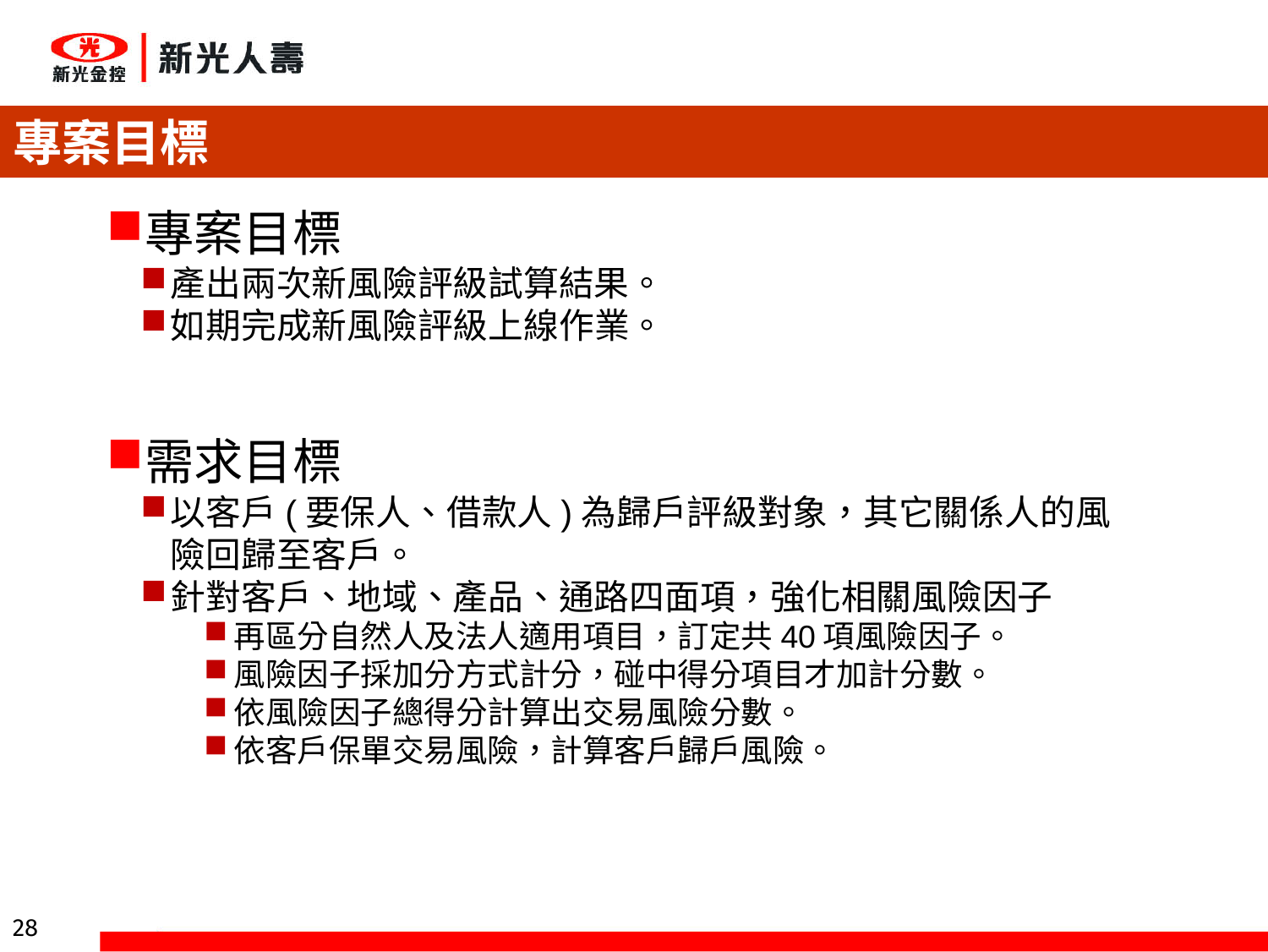

# 專案目標
專案目標
產出兩次新風險評級試算結果。
如期完成新風險評級上線作業。

需求目標
以客戶(要保人、借款人)為歸戶評級對象，其它關係人的風險回歸至客戶。
針對客戶、地域、產品、通路四面項，強化相關風險因子
再區分自然人及法人適用項目，訂定共40項風險因子。
風險因子採加分方式計分，碰中得分項目才加計分數。
依風險因子總得分計算出交易風險分數。
依客戶保單交易風險，計算客戶歸戶風險。